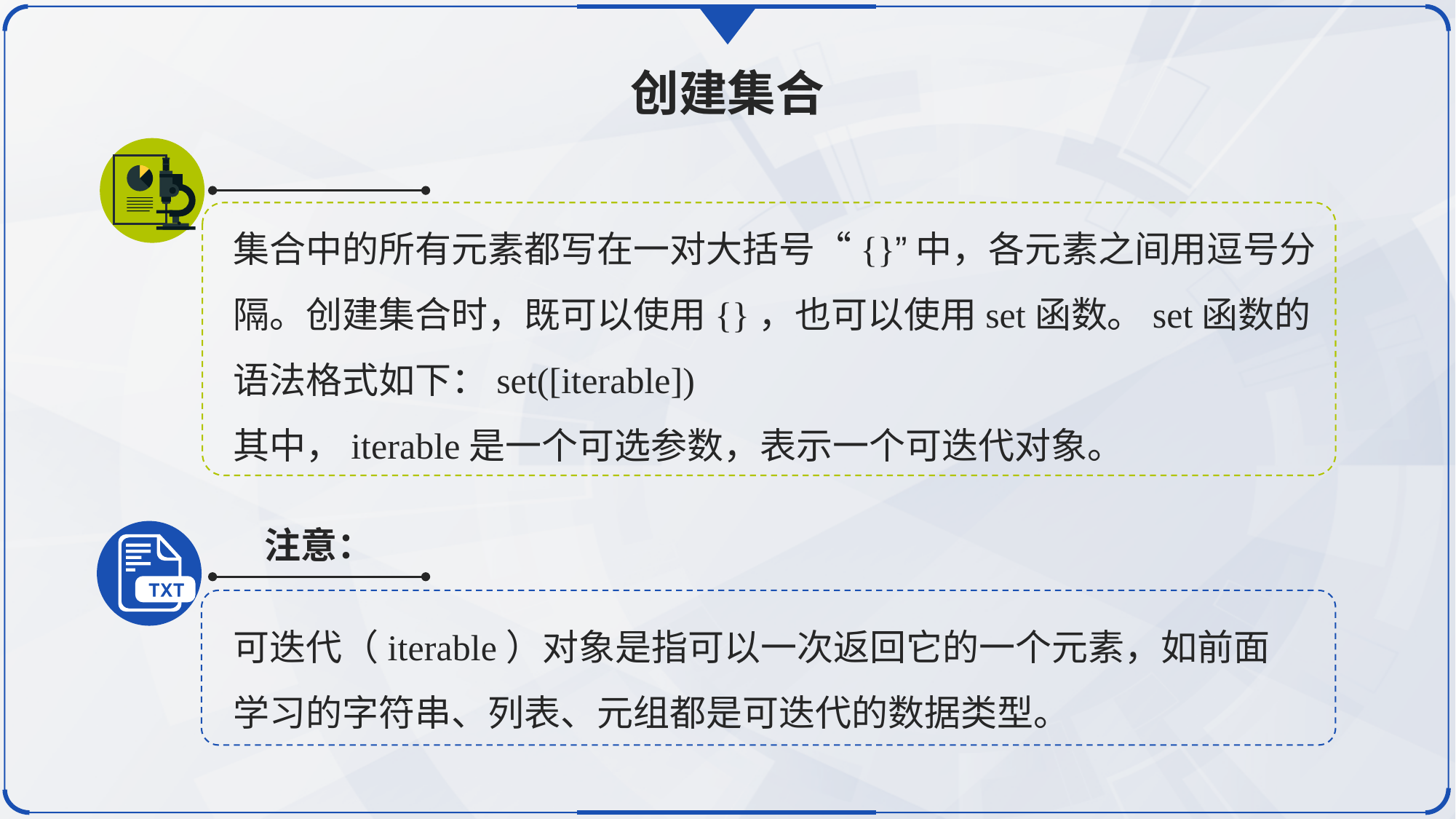

创建集合

集合中的所有元素都写在一对大括号“{}”中，各元素之间用逗号分隔。创建集合时，既可以使用{}，也可以使用set函数。set函数的语法格式如下：set([iterable])
其中，iterable是一个可选参数，表示一个可迭代对象。

注意：

可迭代（iterable）对象是指可以一次返回它的一个元素，如前面学习的字符串、列表、元组都是可迭代的数据类型。